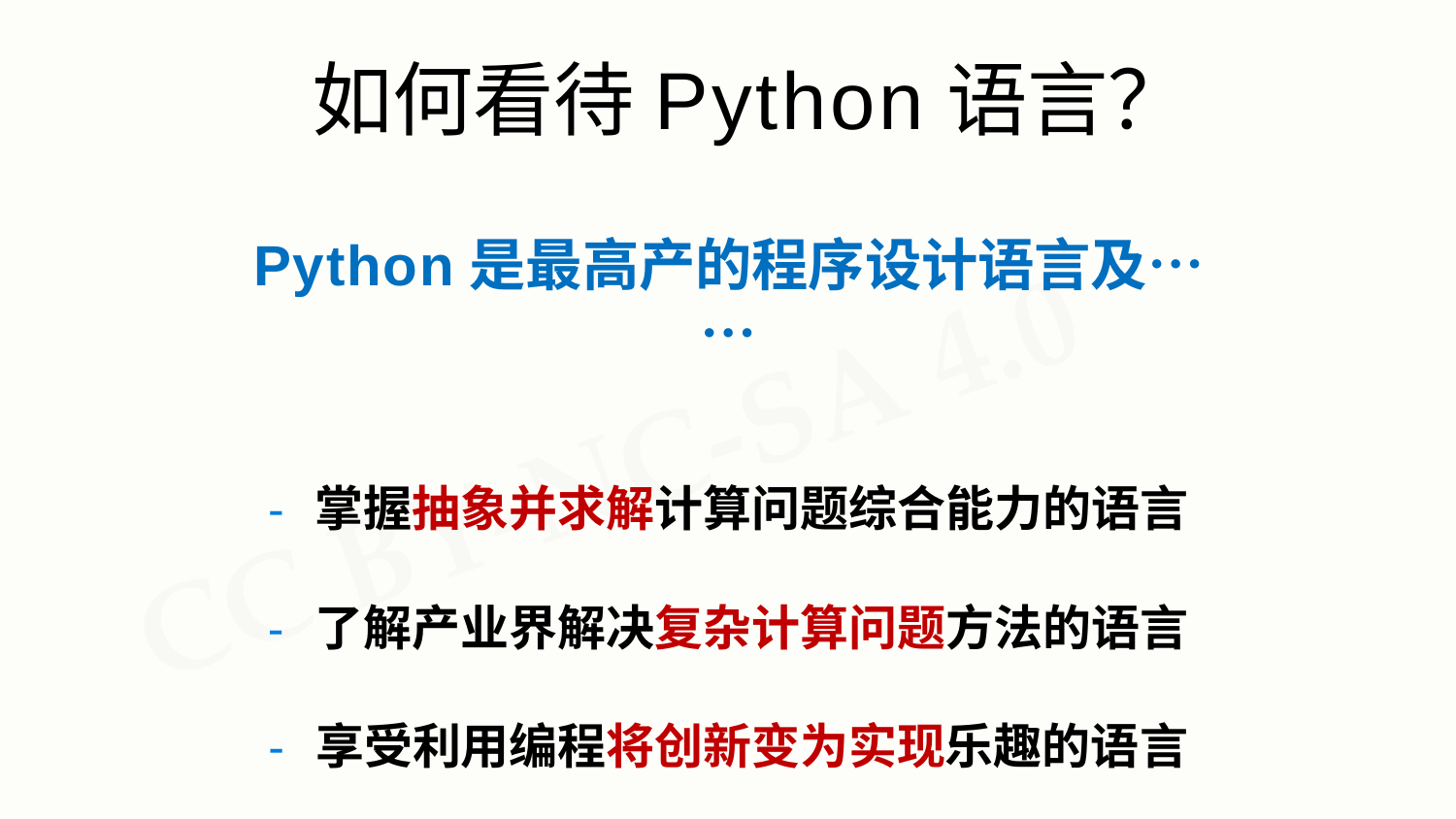

# 如何看待Python语言？
Python是最高产的程序设计语言及……

- 掌握抽象并求解计算问题综合能力的语言

- 了解产业界解决复杂计算问题方法的语言

- 享受利用编程将创新变为实现乐趣的语言